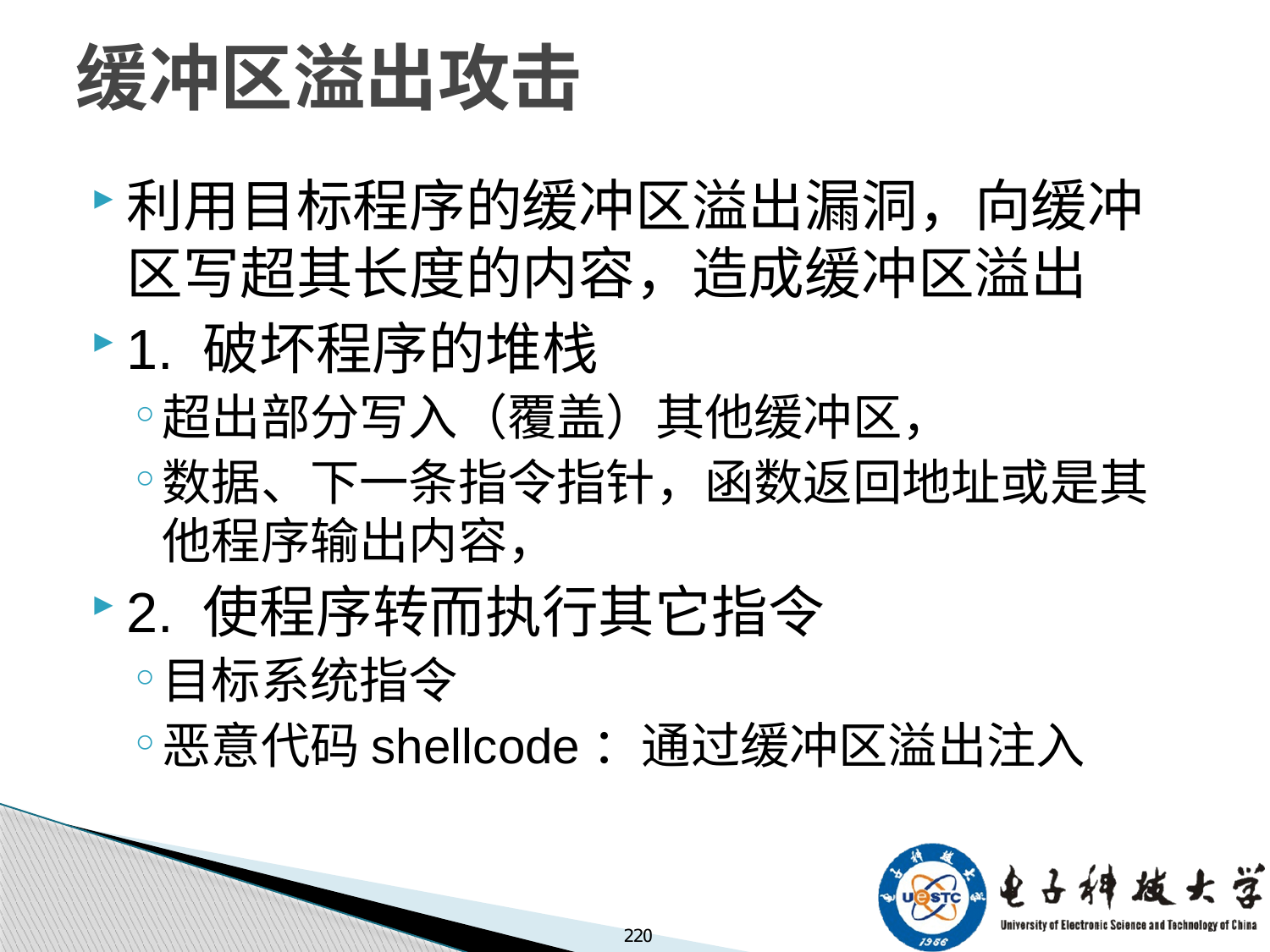

# 缓冲区溢出攻击
利用目标程序的缓冲区溢出漏洞，向缓冲区写超其长度的内容，造成缓冲区溢出
1. 破坏程序的堆栈
超出部分写入（覆盖）其他缓冲区，
数据、下一条指令指针，函数返回地址或是其他程序输出内容，
2. 使程序转而执行其它指令
目标系统指令
恶意代码shellcode：通过缓冲区溢出注入

220